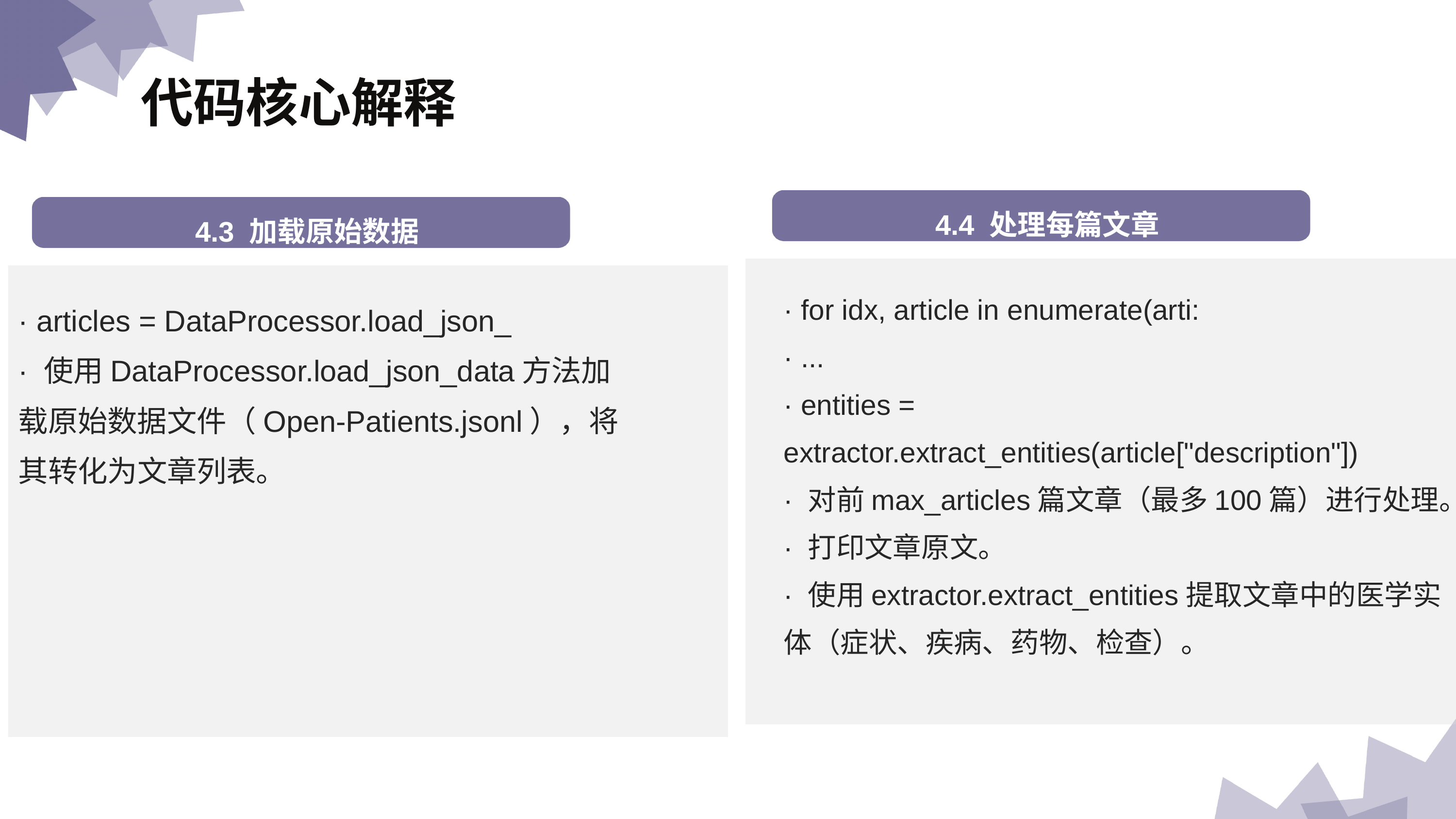

代码核心解释
         幻觉的原因分析

         幻觉的原因分析

4.4 处理每篇文章

4.3 加载原始数据

· for idx, article in enumerate(arti:
· ...
· entities = extractor.extract_entities(article["description"])
· 对前max_articles篇文章（最多100篇）进行处理。
· 打印文章原文。
· 使用extractor.extract_entities提取文章中的医学实体（症状、疾病、药物、检查）。

· articles = DataProcessor.load_json_
· 使用DataProcessor.load_json_data方法加载原始数据文件（Open-Patients.jsonl），将其转化为文章列表。